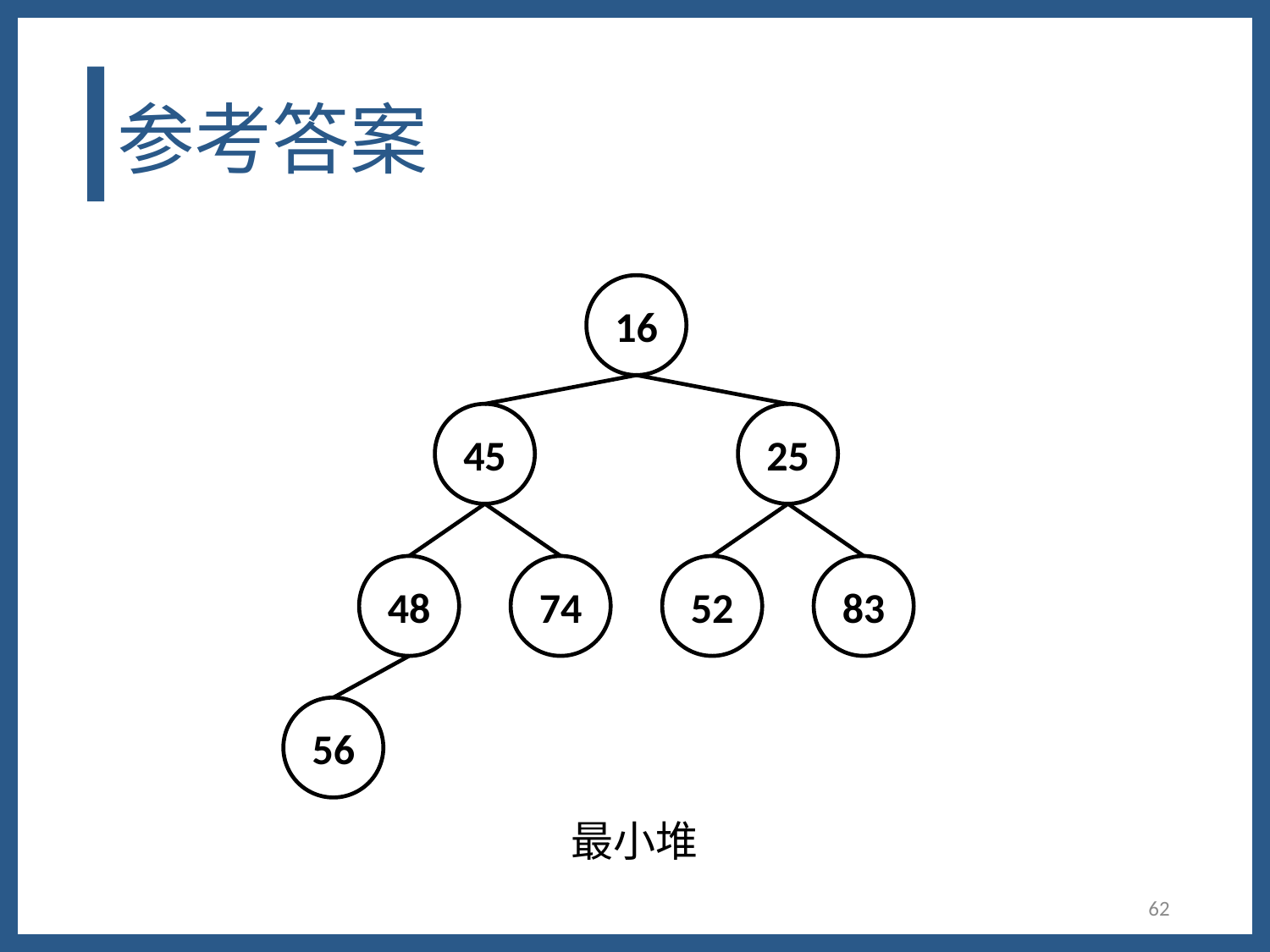

# 参考答案
16
45
25
48
74
52
83
56
最小堆
62